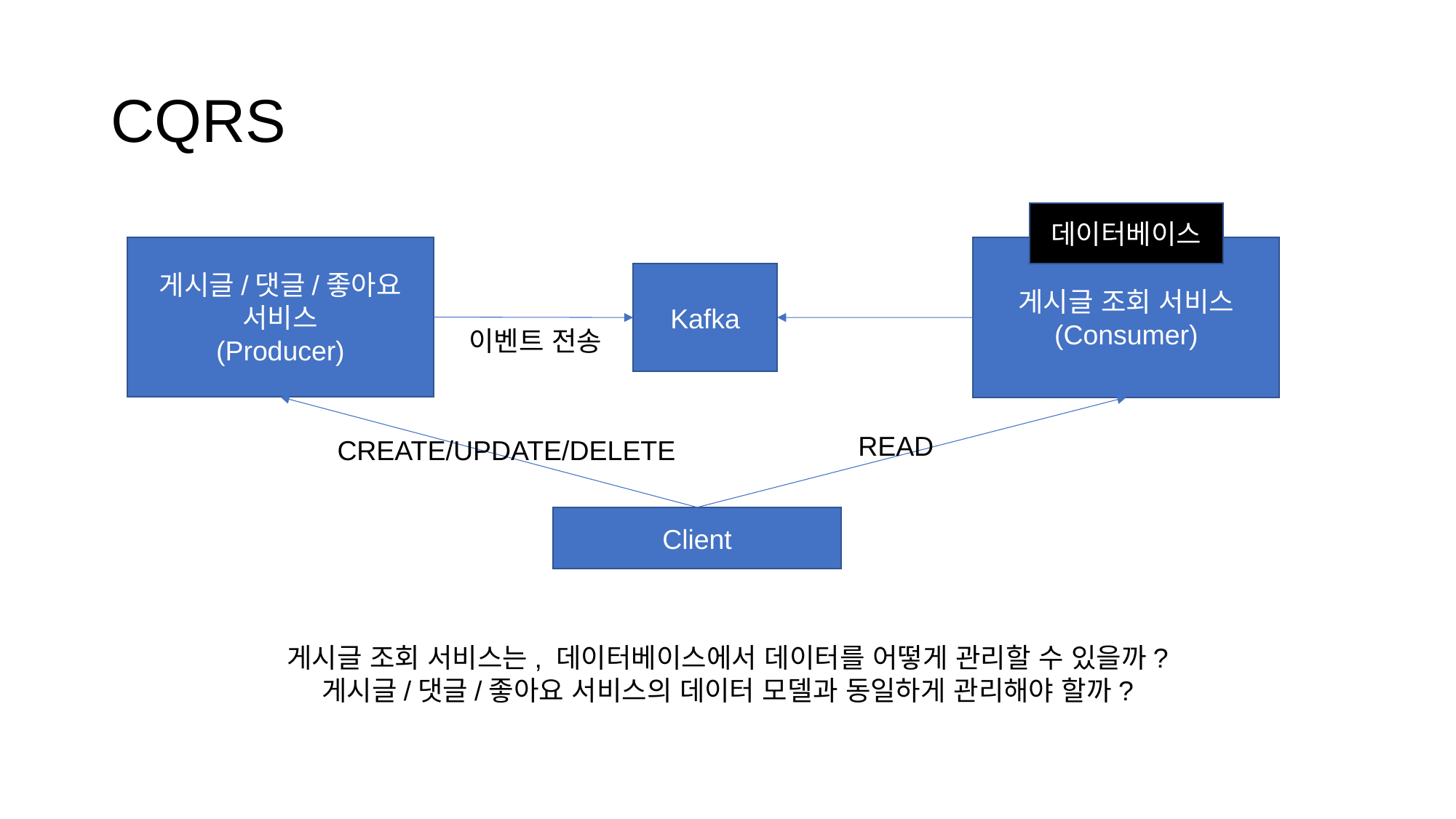

# CQRS
데이터베이스
게시글/댓글/좋아요
서비스
(Producer)
게시글 조회 서비스
(Consumer)
Kafka
이벤트 전송
READ
CREATE/UPDATE/DELETE
Client
게시글 조회 서비스는, 데이터베이스에서 데이터를 어떻게 관리할 수 있을까?
게시글/댓글/좋아요 서비스의 데이터 모델과 동일하게 관리해야 할까?